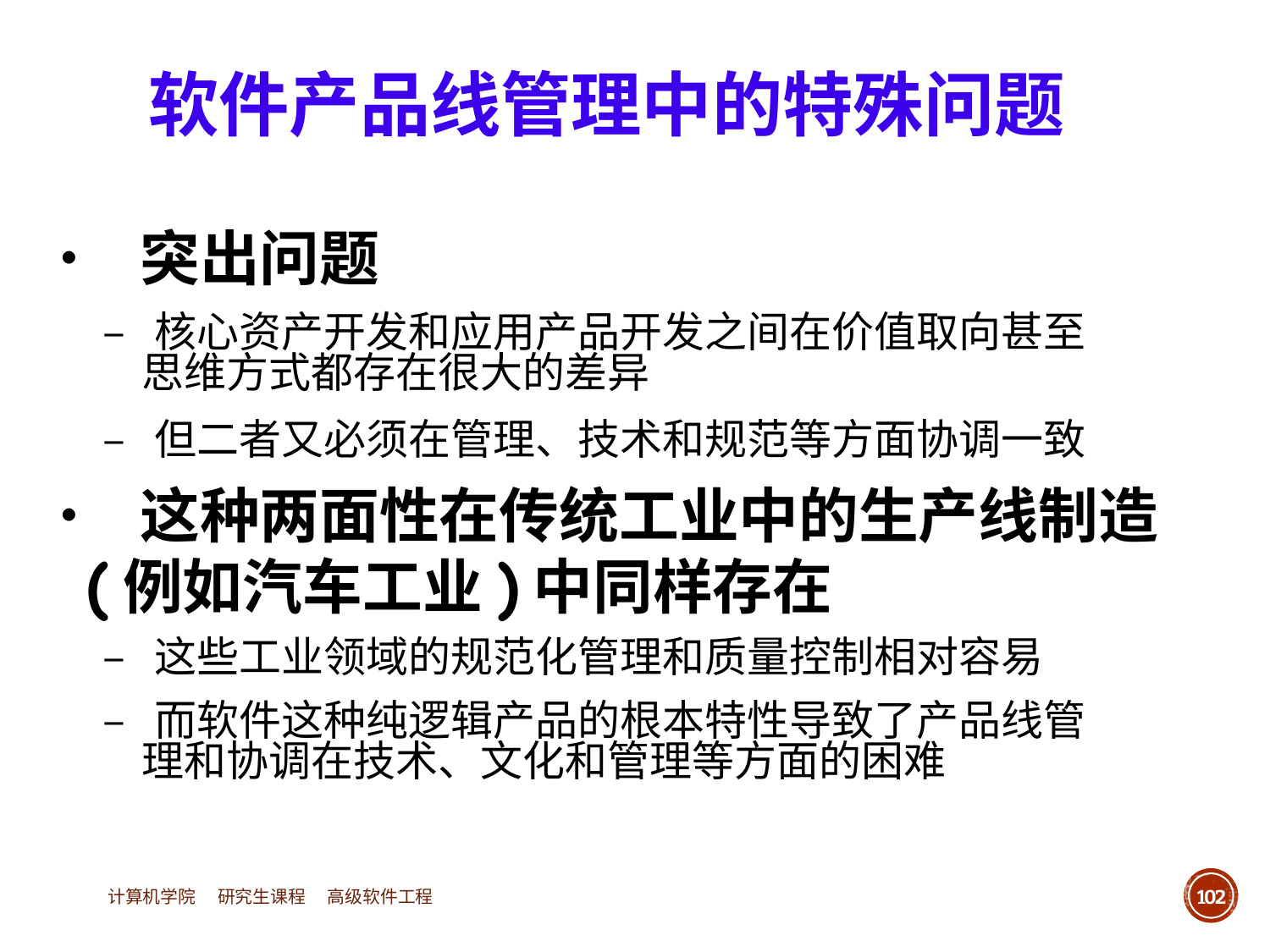

软件产品线管理中的特殊问题

•  突出问题
		–  核心资产开发和应用产品开发之间在价值取向甚至
			思维方式都存在很大的差异
		–  但二者又必须在管理、技术和规范等方面协调一致
•  这种两面性在传统工业中的生产线制造
	(例如汽车工业)中同样存在
		–  这些工业领域的规范化管理和质量控制相对容易
		–  而软件这种纯逻辑产品的根本特性导致了产品线管
			理和协调在技术、文化和管理等方面的困难
计算机学院    研究生课程    高级软件工程
102